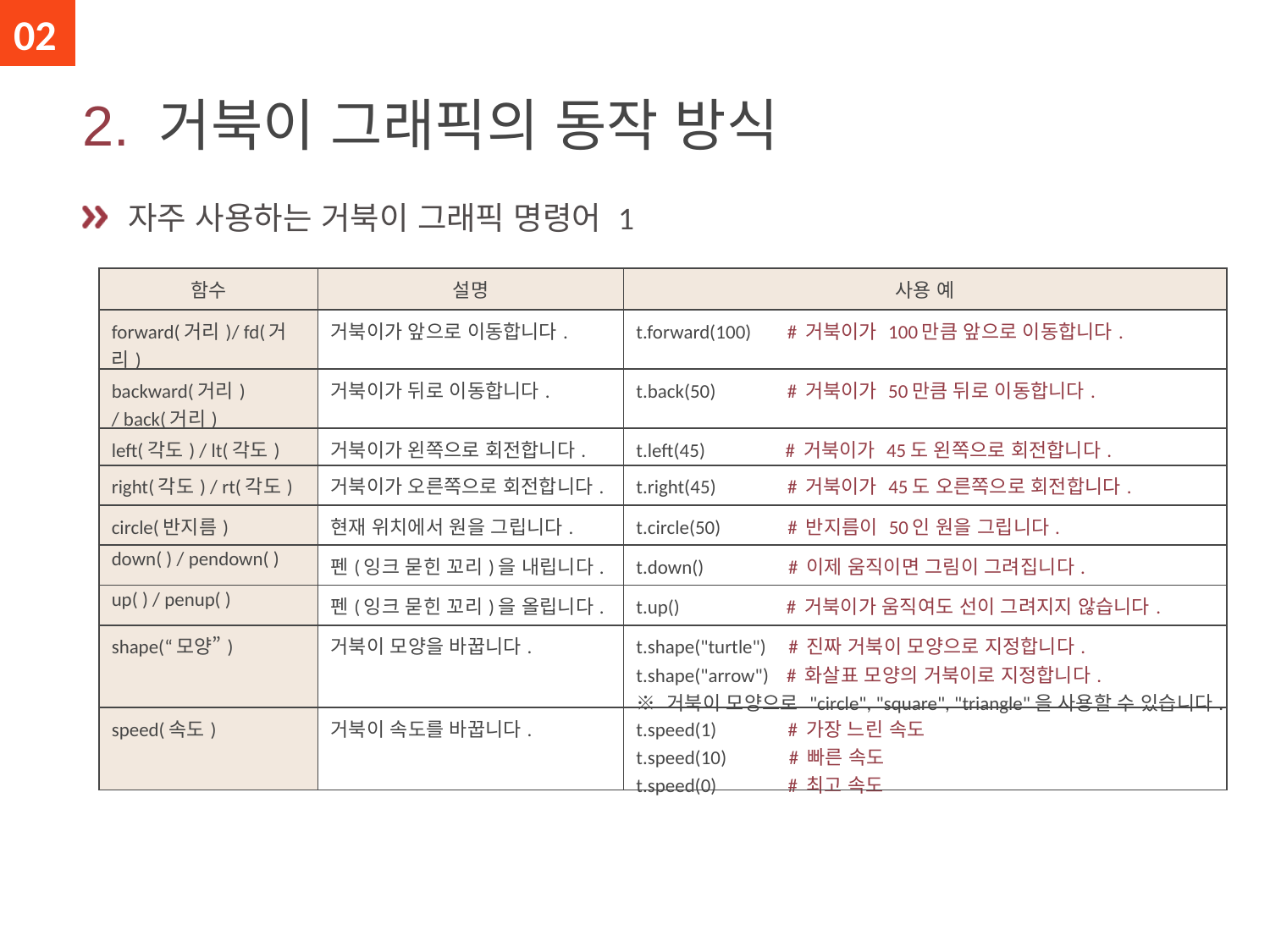

02
# 2. 거북이 그래픽의 동작 방식
 자주 사용하는 거북이 그래픽 명령어 1
| 함수 | 설명 | 사용 예 |
| --- | --- | --- |
| forward(거리)/ fd(거리) | 거북이가 앞으로 이동합니다. | t.forward(100) # 거북이가 100만큼 앞으로 이동합니다. |
| backward(거리) / back(거리) | 거북이가 뒤로 이동합니다. | t.back(50) # 거북이가 50만큼 뒤로 이동합니다. |
| left(각도) / lt(각도) | 거북이가 왼쪽으로 회전합니다. | t.left(45) # 거북이가 45도 왼쪽으로 회전합니다. |
| right(각도) / rt(각도) | 거북이가 오른쪽으로 회전합니다. | t.right(45) # 거북이가 45도 오른쪽으로 회전합니다. |
| circle(반지름) | 현재 위치에서 원을 그립니다. | t.circle(50) # 반지름이 50인 원을 그립니다. |
| down( ) / pendown( ) | 펜(잉크 묻힌 꼬리)을 내립니다. | t.down() # 이제 움직이면 그림이 그려집니다. |
| up( ) / penup( ) | 펜(잉크 묻힌 꼬리)을 올립니다. | t.up() # 거북이가 움직여도 선이 그려지지 않습니다. |
| shape(“모양”) | 거북이 모양을 바꿉니다. | t.shape("turtle") # 진짜 거북이 모양으로 지정합니다. t.shape("arrow") # 화살표 모양의 거북이로 지정합니다. ※ 거북이 모양으로 "circle", "square", "triangle"을 사용할 수 있습니다. |
| speed(속도) | 거북이 속도를 바꿉니다. | t.speed(1) # 가장 느린 속도 t.speed(10) # 빠른 속도 t.speed(0) # 최고 속도 |